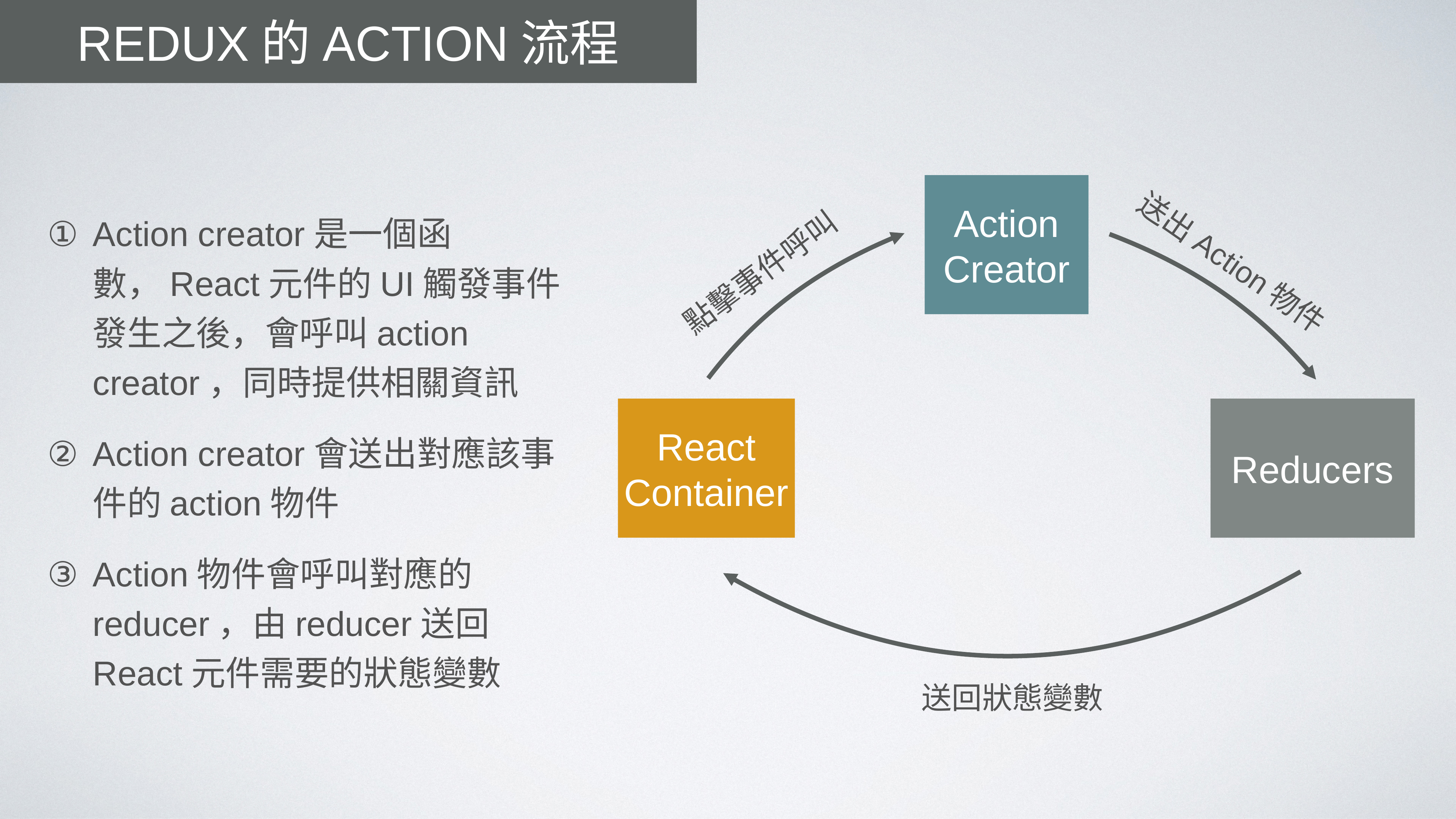

37
# Redux的Action流程
Action creator是一個函數，React元件的UI觸發事件發生之後，會呼叫action creator，同時提供相關資訊
Action creator會送出對應該事件的action物件
Action物件會呼叫對應的reducer，由reducer送回React元件需要的狀態變數
Action Creator

React Container
Reducers

送出Action物件
點擊事件呼叫
送回狀態變數